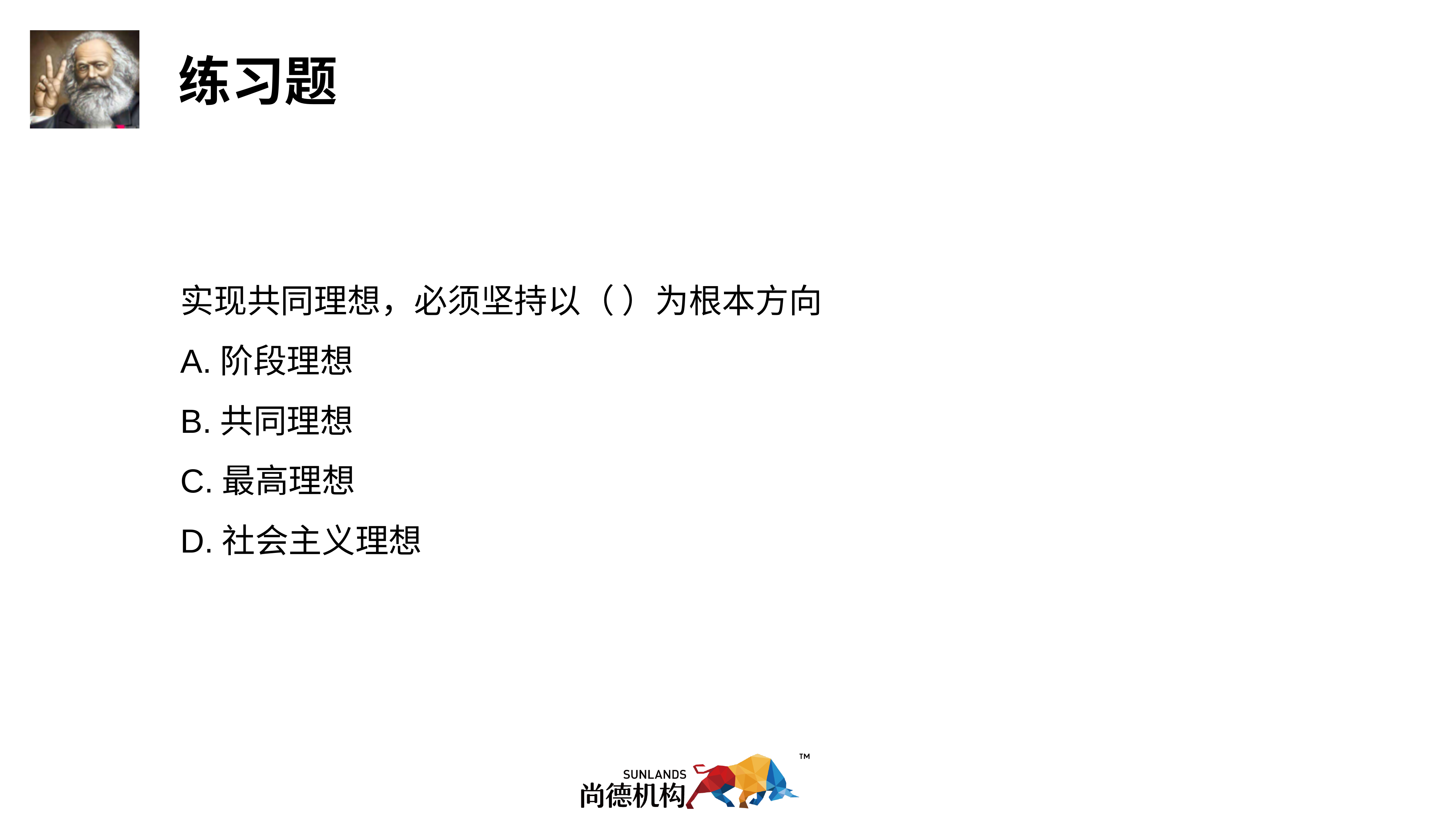

实现共同理想，必须坚持以（ ）为根本方向
A.阶段理想
B.共同理想
C.最高理想
D.社会主义理想